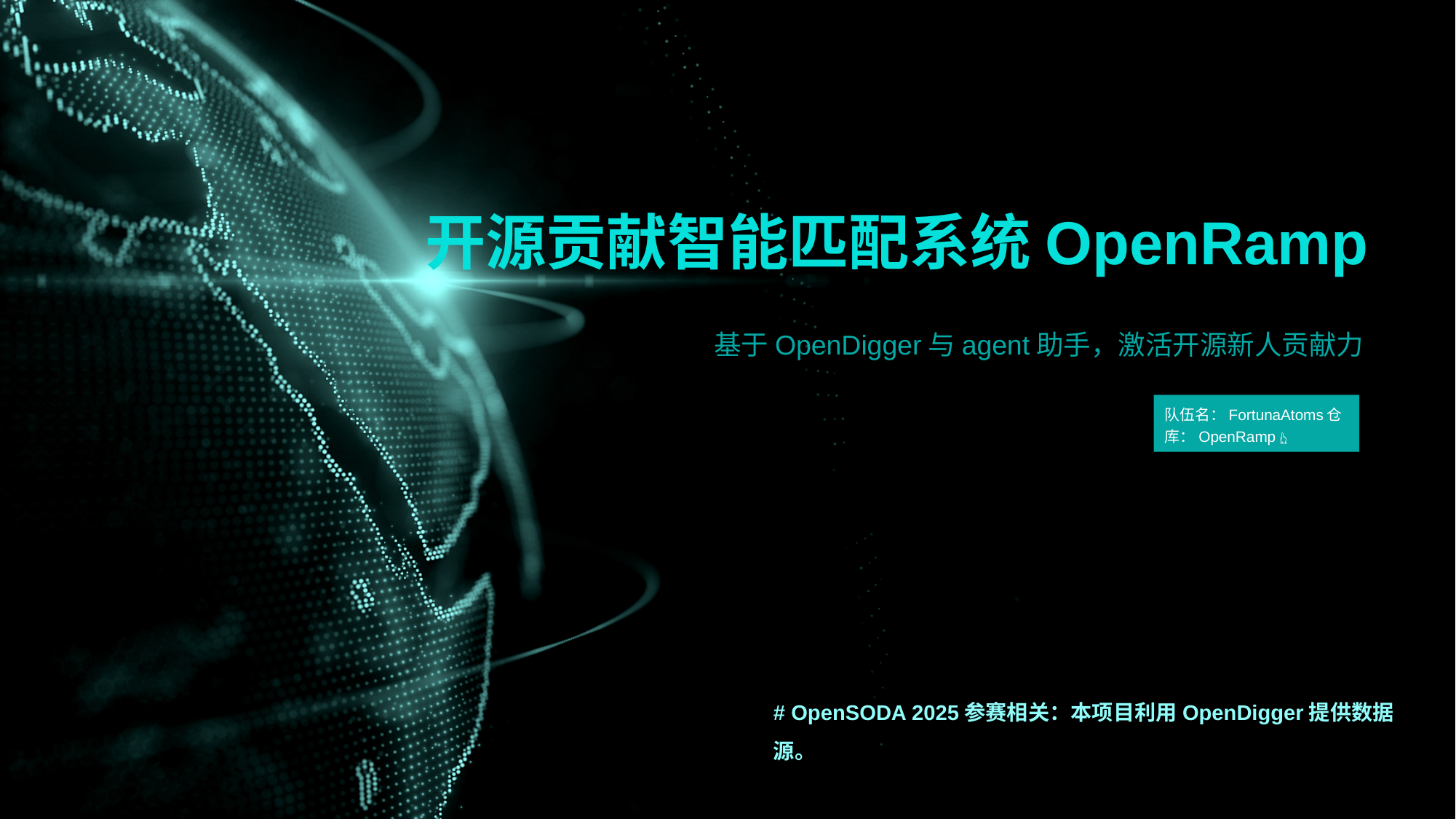

开源贡献智能匹配系统OpenRamp
基于OpenDigger与agent助手，激活开源新人贡献力
队伍名：FortunaAtoms仓库：OpenRamp 👆
# OpenSODA 2025参赛相关：本项目利用OpenDigger提供数据源。